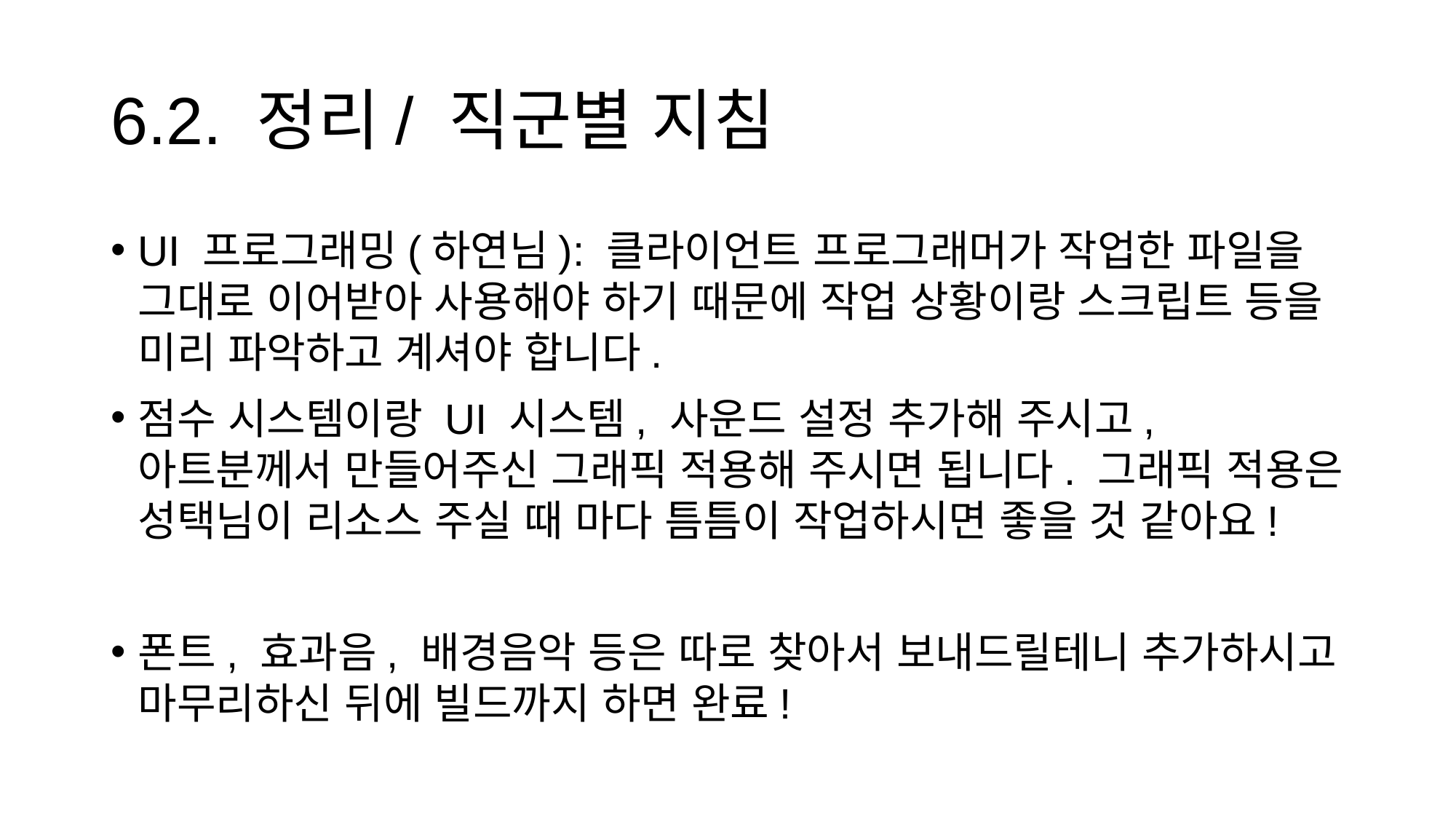

# 6.2. 정리/ 직군별 지침
UI 프로그래밍(하연님): 클라이언트 프로그래머가 작업한 파일을 그대로 이어받아 사용해야 하기 때문에 작업 상황이랑 스크립트 등을 미리 파악하고 계셔야 합니다.
점수 시스템이랑 UI 시스템, 사운드 설정 추가해 주시고, 아트분께서 만들어주신 그래픽 적용해 주시면 됩니다. 그래픽 적용은 성택님이 리소스 주실 때 마다 틈틈이 작업하시면 좋을 것 같아요!

폰트, 효과음, 배경음악 등은 따로 찾아서 보내드릴테니 추가하시고 마무리하신 뒤에 빌드까지 하면 완료!